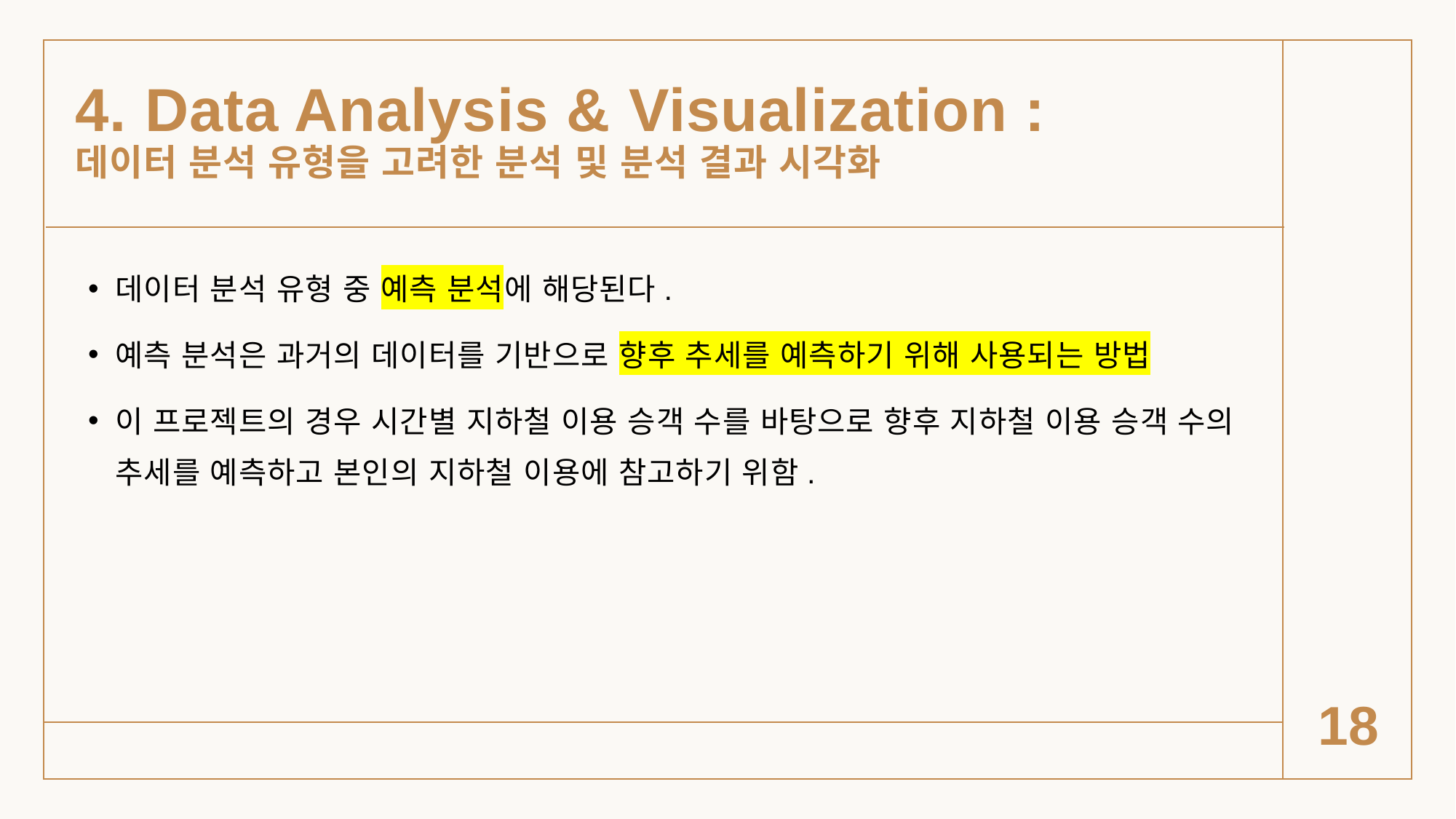

# 4. Data Analysis & Visualization : 데이터 분석 유형을 고려한 분석 및 분석 결과 시각화
데이터 분석 유형 중 예측 분석에 해당된다.
예측 분석은 과거의 데이터를 기반으로 향후 추세를 예측하기 위해 사용되는 방법
이 프로젝트의 경우 시간별 지하철 이용 승객 수를 바탕으로 향후 지하철 이용 승객 수의 추세를 예측하고 본인의 지하철 이용에 참고하기 위함.
18